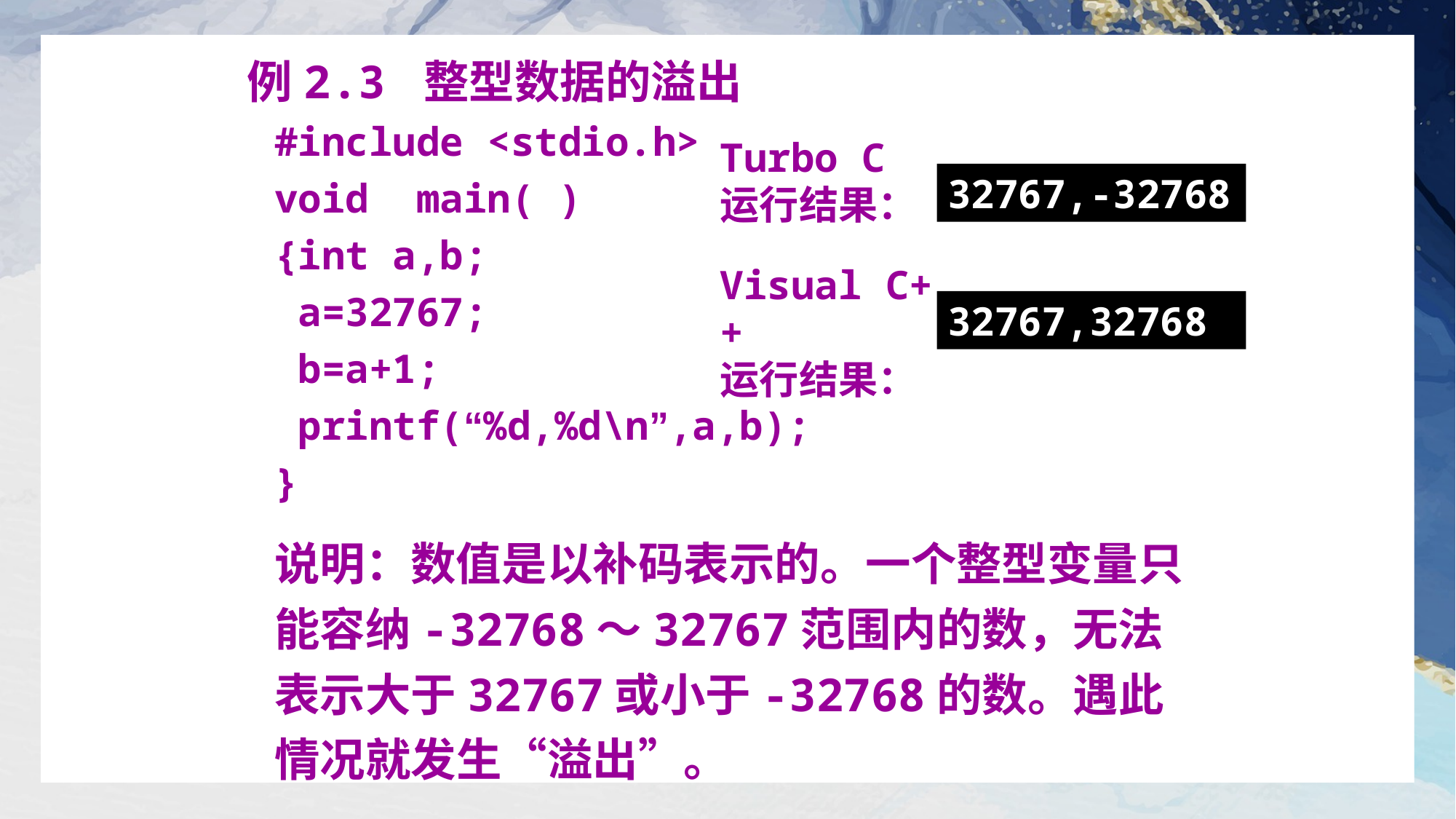

例2.3 整型数据的溢出
#include <stdio.h>
void  main( )
{int a,b;
 a=32767;
 b=a+1;
 printf(“%d,%d\n”,a,b);
}
Turbo C
运行结果：
32767,-32768
Visual C++
运行结果：
32767,32768
说明：数值是以补码表示的。一个整型变量只能容纳-32768～32767范围内的数，无法表示大于32767或小于-32768的数。遇此情况就发生“溢出”。